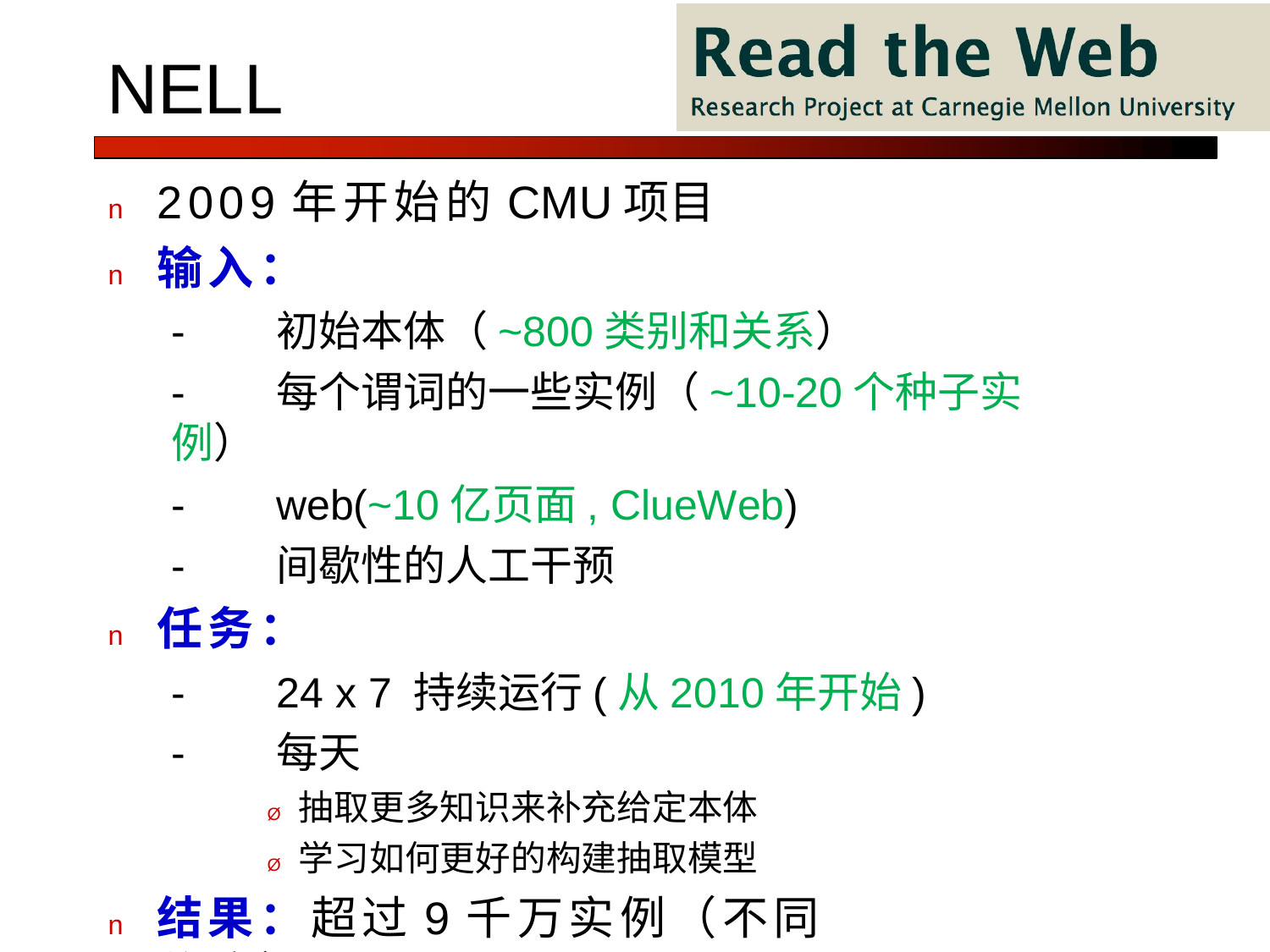

# NELL

n	2009年开始的CMU项目

n	输入：

-	初始本体（~800类别和关系）

-	每个谓词的一些实例（~10-20个种子实例）

-	web(~10亿页面, ClueWeb)

-	间歇性的人工干预

n	任务：

-	24 x 7 持续运行(从2010年开始)

-	每天
Ø	抽取更多知识来补充给定本体

Ø	学习如何更好的构建抽取模型

n	结果：超过9千万实例（不同置信度）